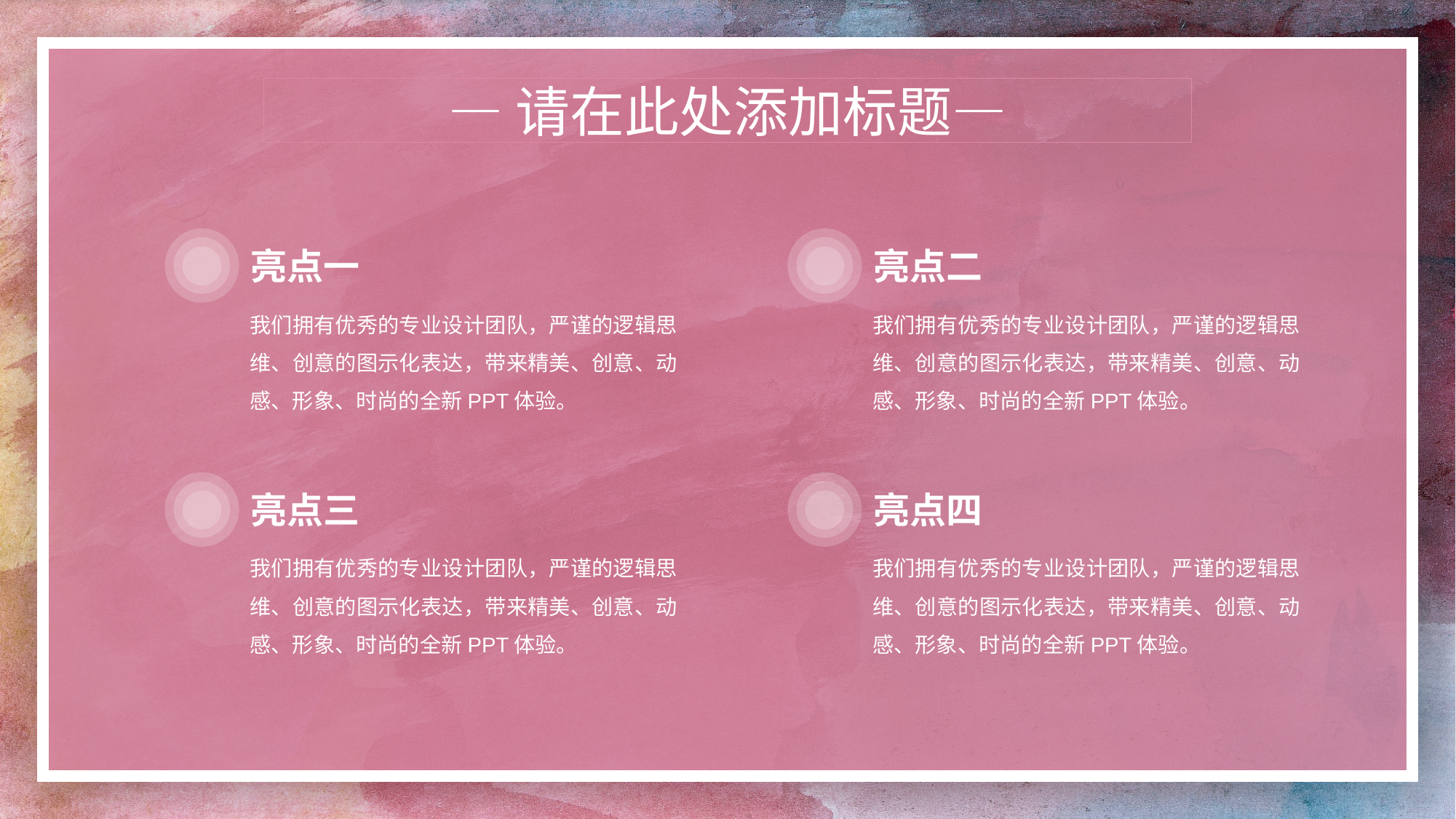

—请在此处添加标题—

亮点一
亮点二
我们拥有优秀的专业设计团队，严谨的逻辑思维、创意的图示化表达，带来精美、创意、动感、形象、时尚的全新PPT体验。
我们拥有优秀的专业设计团队，严谨的逻辑思维、创意的图示化表达，带来精美、创意、动感、形象、时尚的全新PPT体验。

亮点三
亮点四
我们拥有优秀的专业设计团队，严谨的逻辑思维、创意的图示化表达，带来精美、创意、动感、形象、时尚的全新PPT体验。
我们拥有优秀的专业设计团队，严谨的逻辑思维、创意的图示化表达，带来精美、创意、动感、形象、时尚的全新PPT体验。